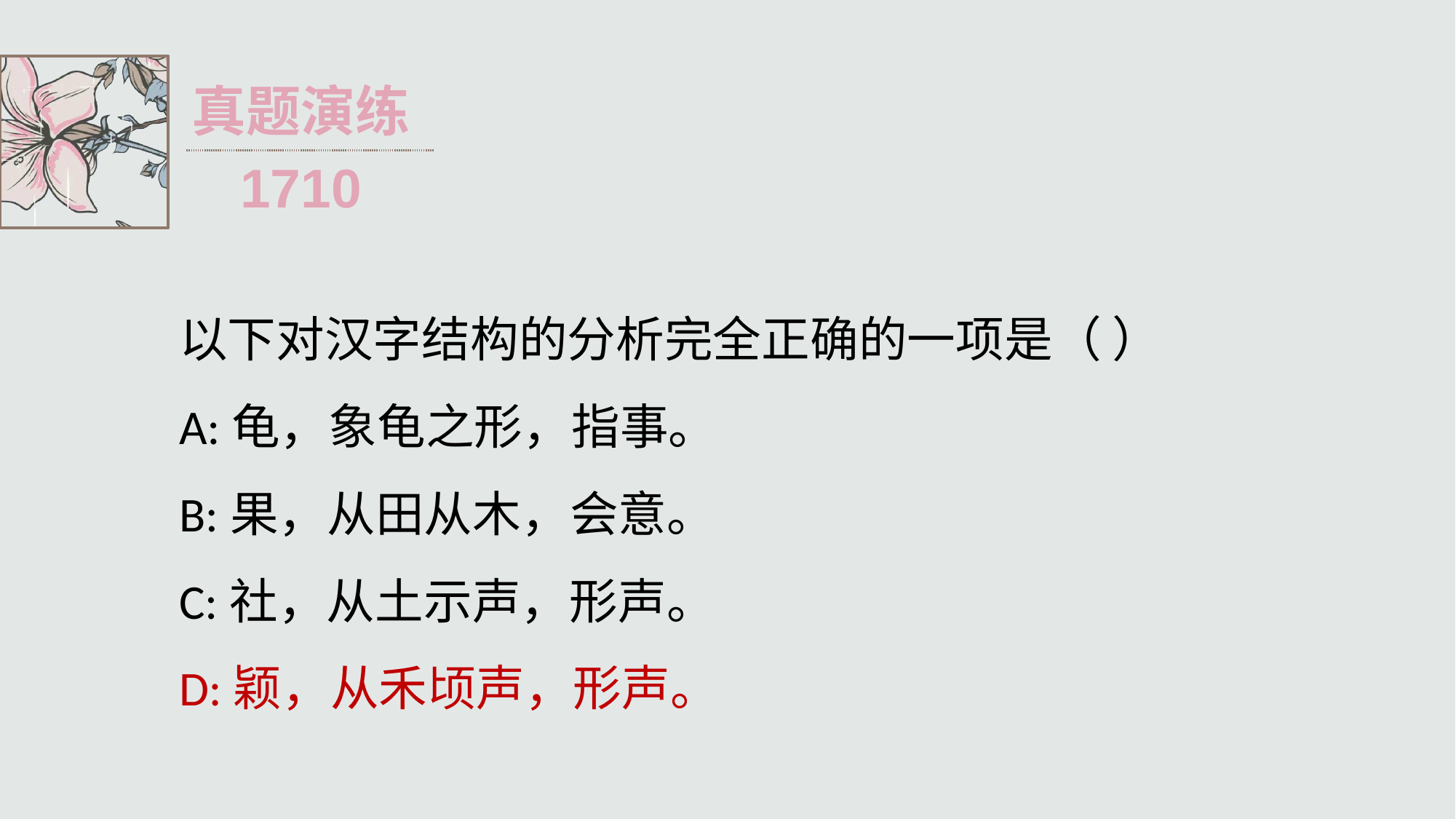

真题演练
1710
以下对汉字结构的分析完全正确的一项是（ ）
A:龟，象龟之形，指事。
B:果，从田从木，会意。
C:社，从土示声，形声。
D:颖，从禾顷声，形声。